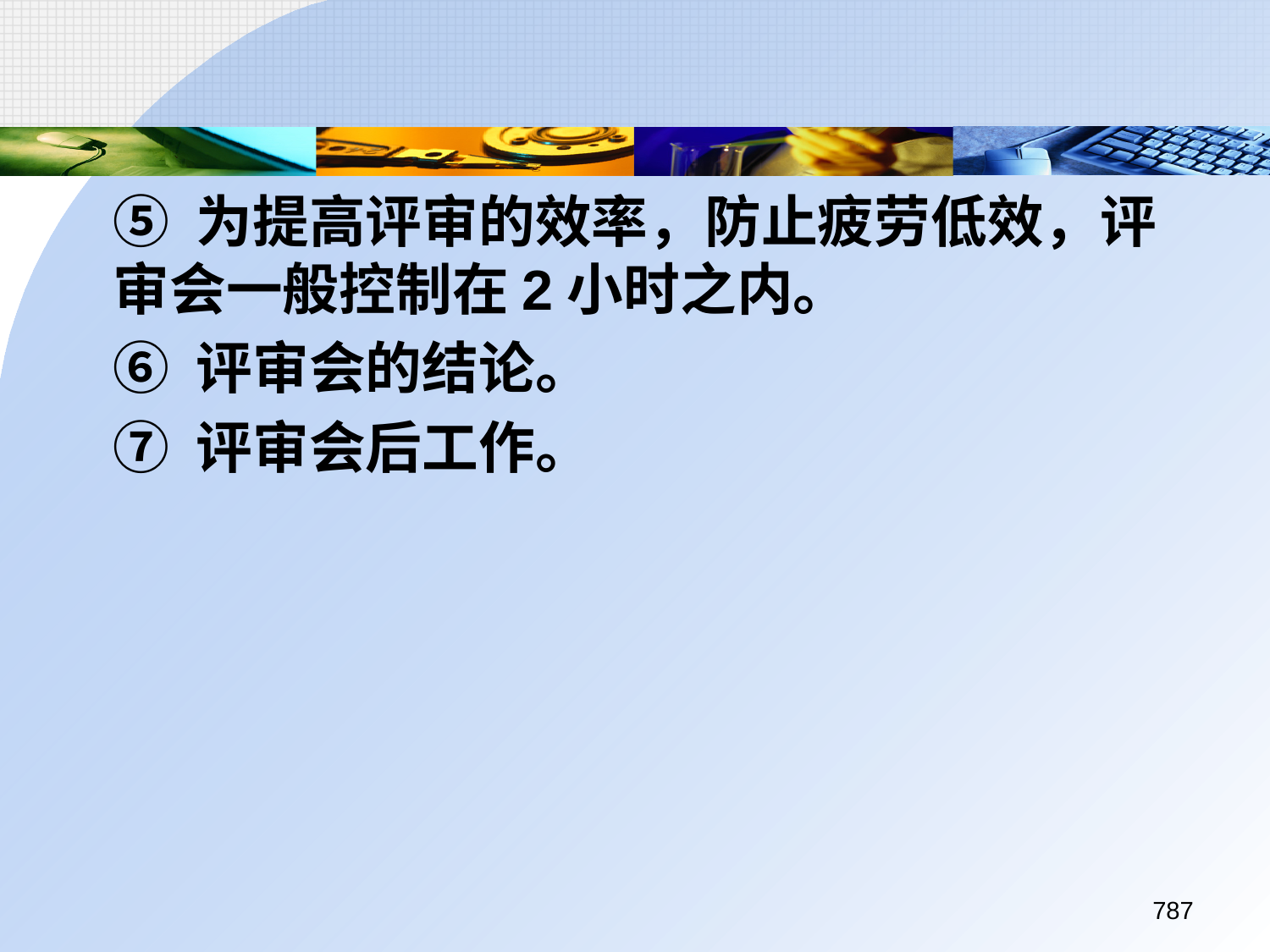

⑤ 为提高评审的效率，防止疲劳低效，评审会一般控制在2小时之内。
	⑥ 评审会的结论。
	⑦ 评审会后工作。

787